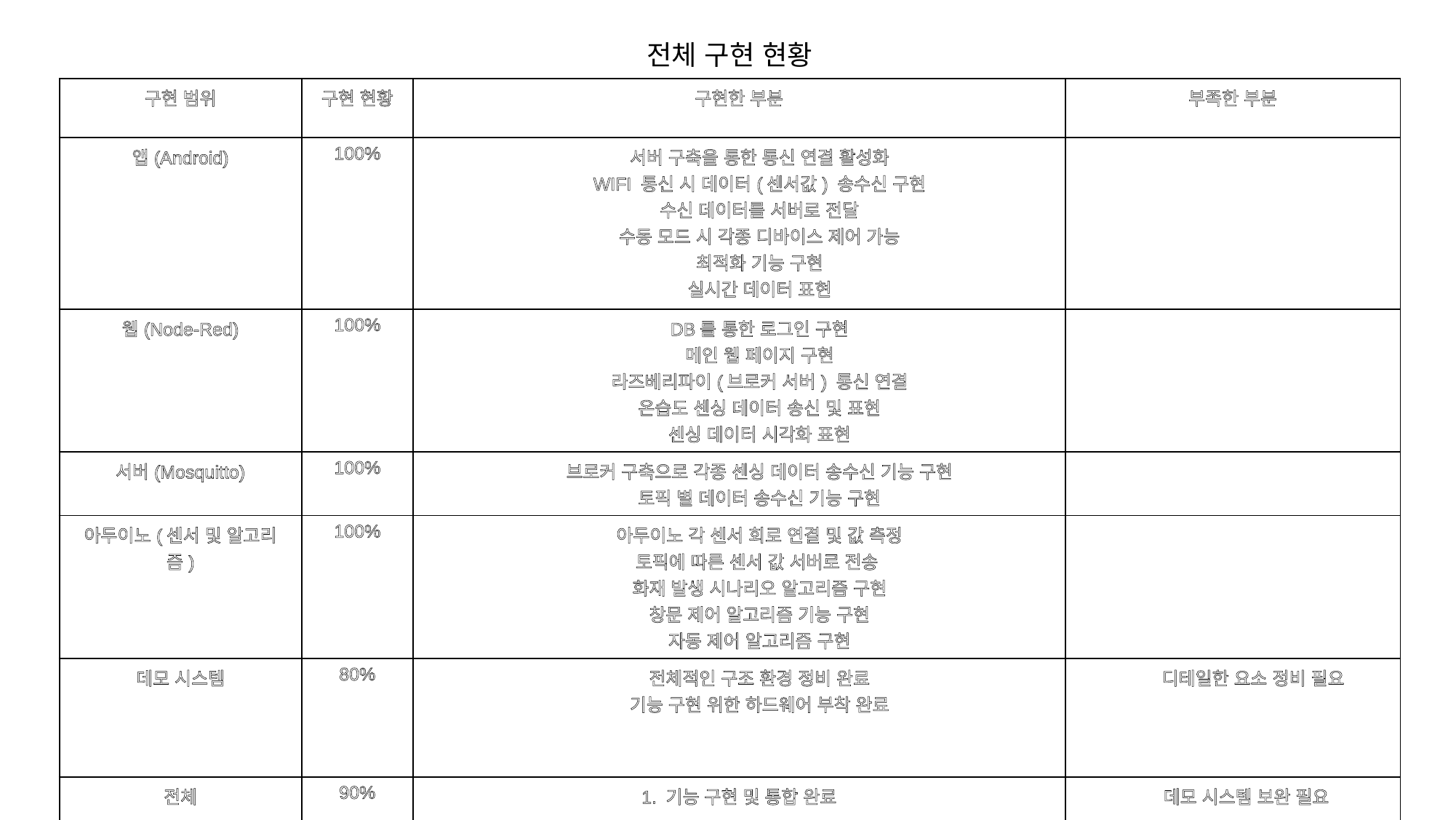

| 전체 구현 현황 |  |  |  |
| --- | --- | --- | --- |
| 구현 범위 | 구현 현황 | 구현한 부분 | 부족한 부분 |
| 앱(Android) | 100% | 서버 구축을 통한 통신 연결 활성화 WIFI 통신 시 데이터(센서값) 송수신 구현 수신 데이터를 서버로 전달 수동 모드 시 각종 디바이스 제어 가능 최적화 기능 구현 실시간 데이터 표현 |  |
| 웹(Node-Red) | 100% | DB를 통한 로그인 구현 메인 웹 페이지 구현 라즈베리파이(브로커 서버) 통신 연결 온습도 센싱 데이터 송신 및 표현 센싱 데이터 시각화 표현 |  |
| 서버(Mosquitto) | 100% | 브로커 구축으로 각종 센싱 데이터 송수신 기능 구현 토픽 별 데이터 송수신 기능 구현 |  |
| 아두이노(센서 및 알고리즘) | 100% | 아두이노 각 센서 회로 연결 및 값 측정 토픽에 따른 센서 값 서버로 전송 화재 발생 시나리오 알고리즘 구현 창문 제어 알고리즘 기능 구현 자동 제어 알고리즘 구현 |  |
| 데모 시스템 | 80% | 전체적인 구조 환경 정비 완료 기능 구현 위한 하드웨어 부착 완료 | 디테일한 요소 정비 필요 |
| 전체 | 90% | 1. 기능 구현 및 통합 완료 | 데모 시스템 보완 필요 |

49
49